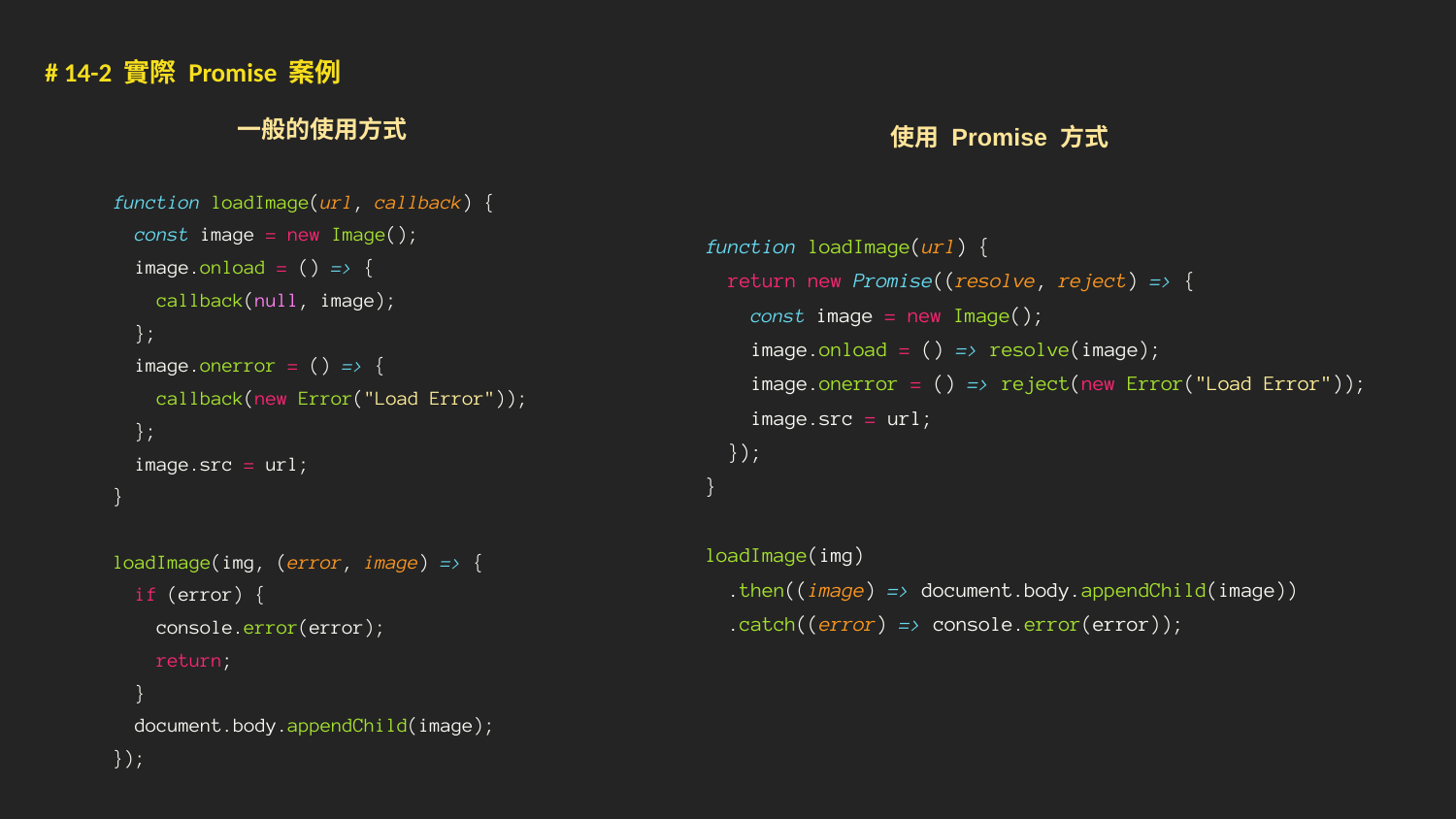

# 14-2 實際 Promise 案例
一般的使用方式
使用 Promise 方式
function loadImage(url, callback) {
  const image = new Image();
  image.onload = () => {
    callback(null, image);
  };
  image.onerror = () => {
    callback(new Error("Load Error"));
  };
  image.src = url;
}

loadImage(img, (error, image) => {
  if (error) {
    console.error(error);
    return;
  }
  document.body.appendChild(image);
});
function loadImage(url) {
  return new Promise((resolve, reject) => {
    const image = new Image();
    image.onload = () => resolve(image);
    image.onerror = () => reject(new Error("Load Error"));
    image.src = url;
  });
}

loadImage(img)
  .then((image) => document.body.appendChild(image))
  .catch((error) => console.error(error));